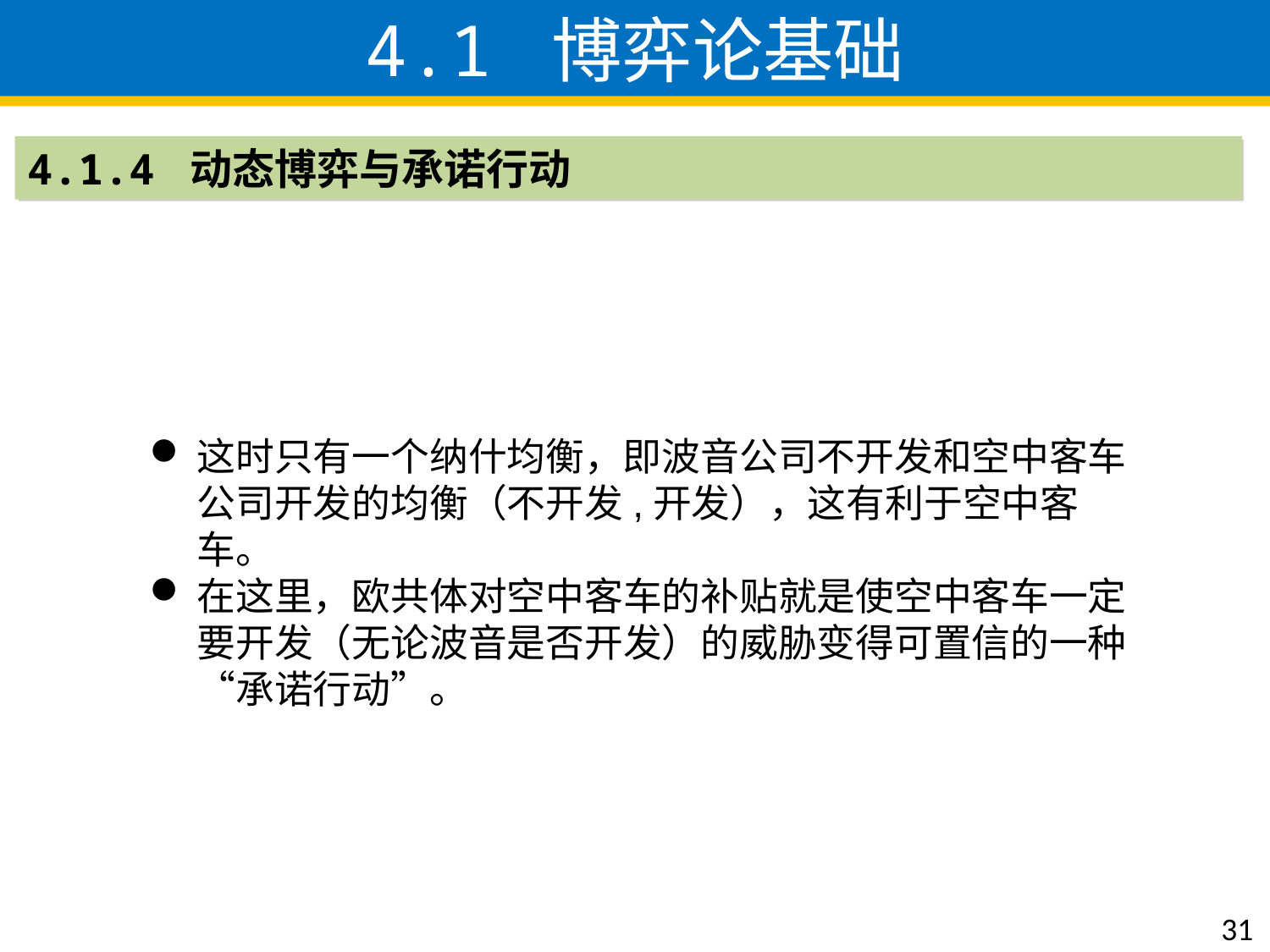

4.1 博弈论基础
4.1.4 动态博弈与承诺行动
这时只有一个纳什均衡，即波音公司不开发和空中客车公司开发的均衡（不开发,开发），这有利于空中客车。
在这里，欧共体对空中客车的补贴就是使空中客车一定要开发（无论波音是否开发）的威胁变得可置信的一种“承诺行动”。
31